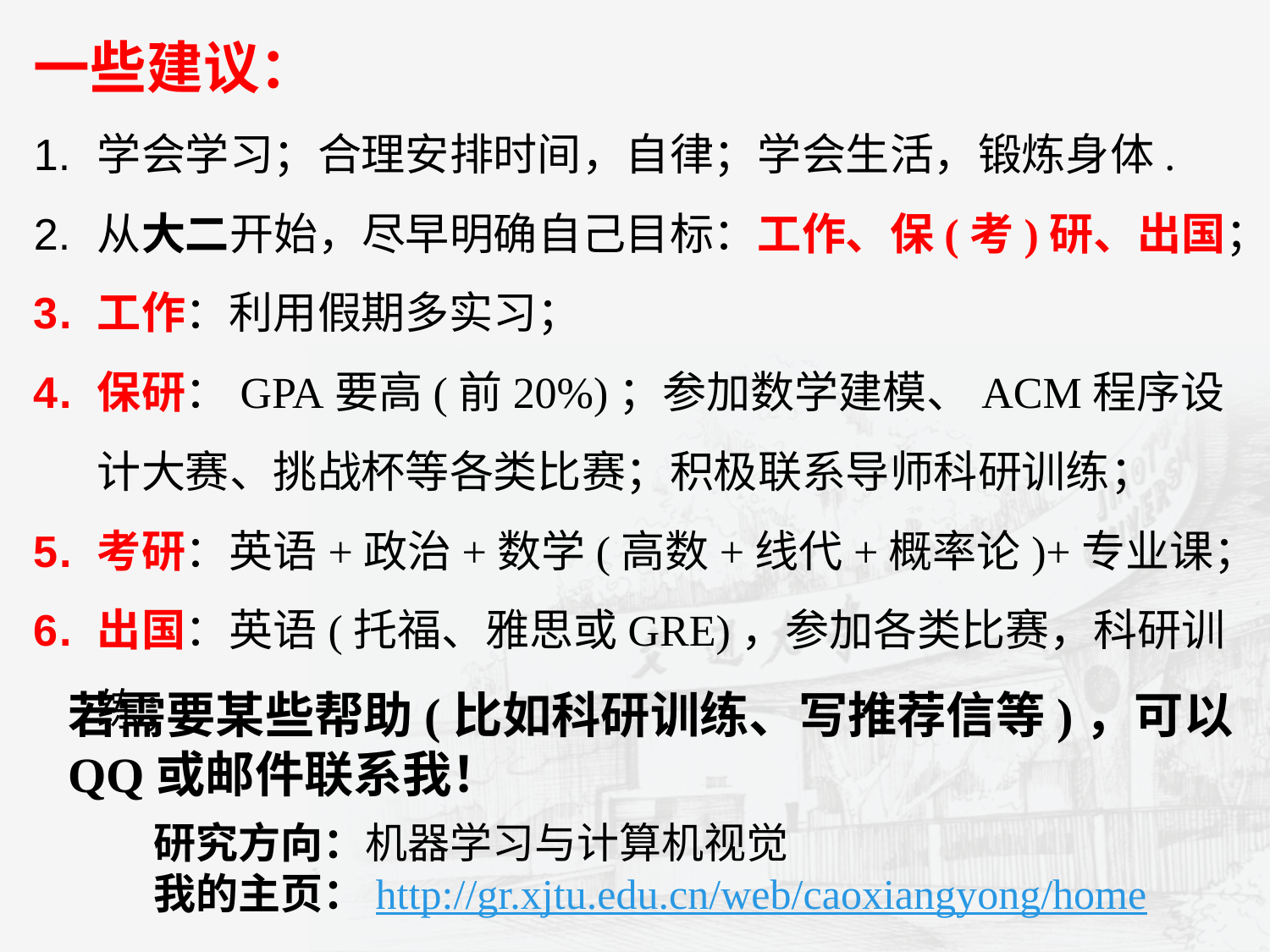

一些建议：
学会学习；合理安排时间，自律；学会生活，锻炼身体.
从大二开始，尽早明确自己目标：工作、保(考)研、出国；
工作：利用假期多实习；
保研：GPA要高(前20%)；参加数学建模、ACM程序设计大赛、挑战杯等各类比赛；积极联系导师科研训练；
考研：英语+政治+数学(高数+线代+概率论)+专业课；
出国：英语(托福、雅思或GRE)，参加各类比赛，科研训练；
若需要某些帮助(比如科研训练、写推荐信等)，可以QQ或邮件联系我！
研究方向：机器学习与计算机视觉
我的主页：http://gr.xjtu.edu.cn/web/caoxiangyong/home